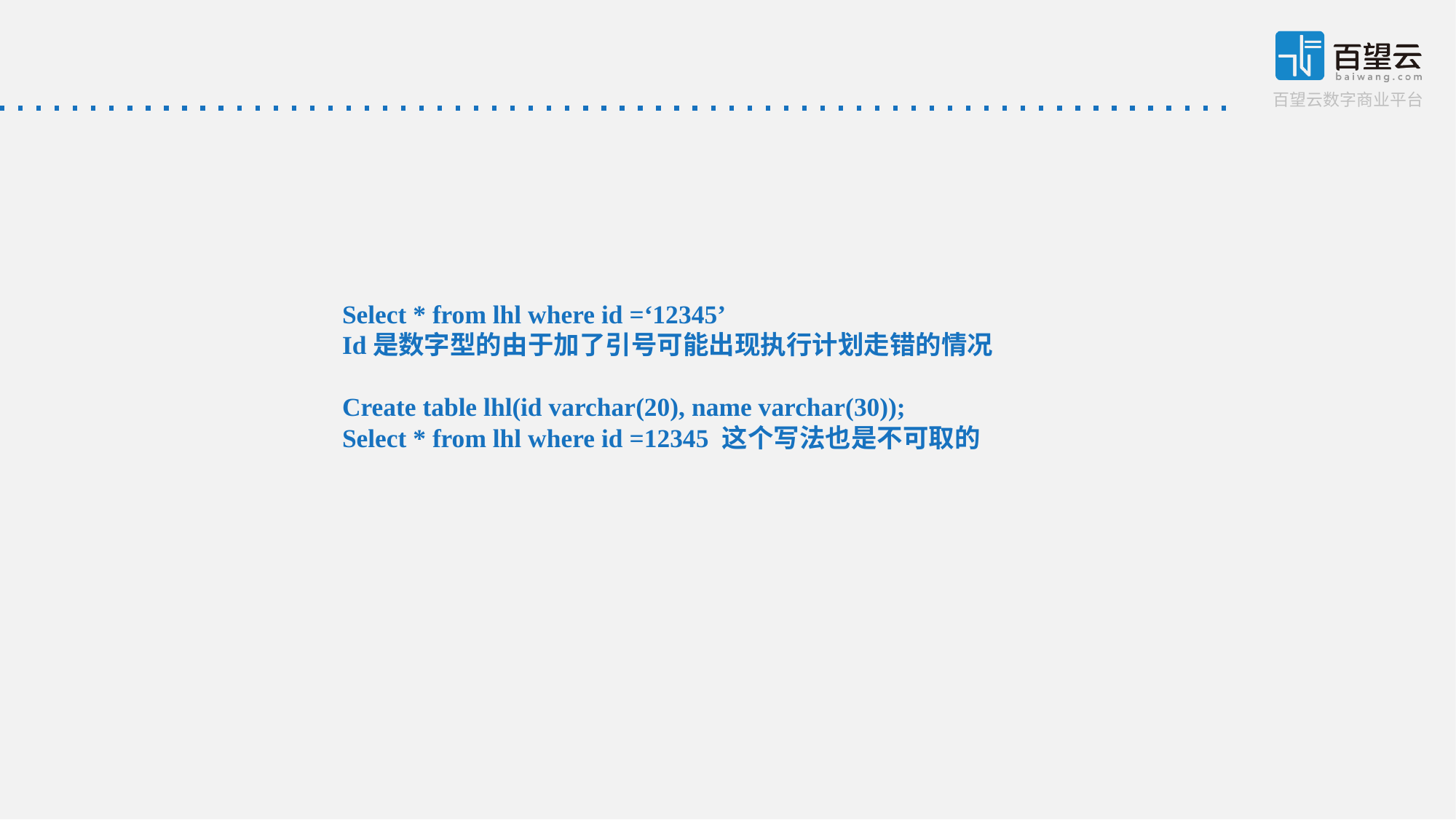

Select * from lhl where id =‘12345’
Id是数字型的由于加了引号可能出现执行计划走错的情况

Create table lhl(id varchar(20), name varchar(30));
Select * from lhl where id =12345 这个写法也是不可取的